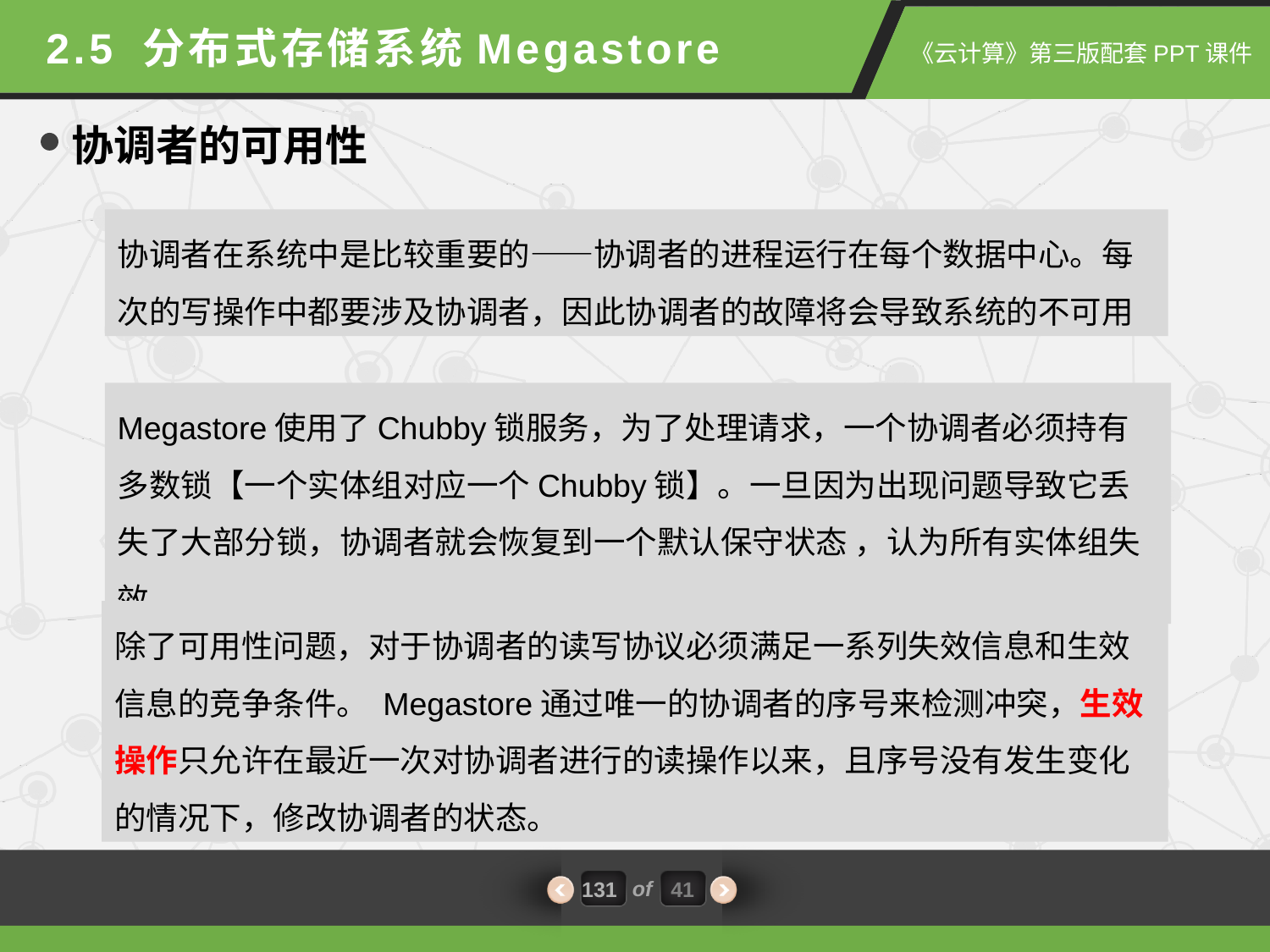

2.5 分布式存储系统Megastore
协调者的可用性

协调者在系统中是比较重要的——协调者的进程运行在每个数据中心。每次的写操作中都要涉及协调者，因此协调者的故障将会导致系统的不可用
Megastore使用了Chubby锁服务，为了处理请求，一个协调者必须持有多数锁【一个实体组对应一个Chubby锁】。一旦因为出现问题导致它丢失了大部分锁，协调者就会恢复到一个默认保守状态 ，认为所有实体组失效。
除了可用性问题，对于协调者的读写协议必须满足一系列失效信息和生效信息的竞争条件。 Megastore通过唯一的协调者的序号来检测冲突，生效操作只允许在最近一次对协调者进行的读操作以来，且序号没有发生变化的情况下，修改协调者的状态。
131